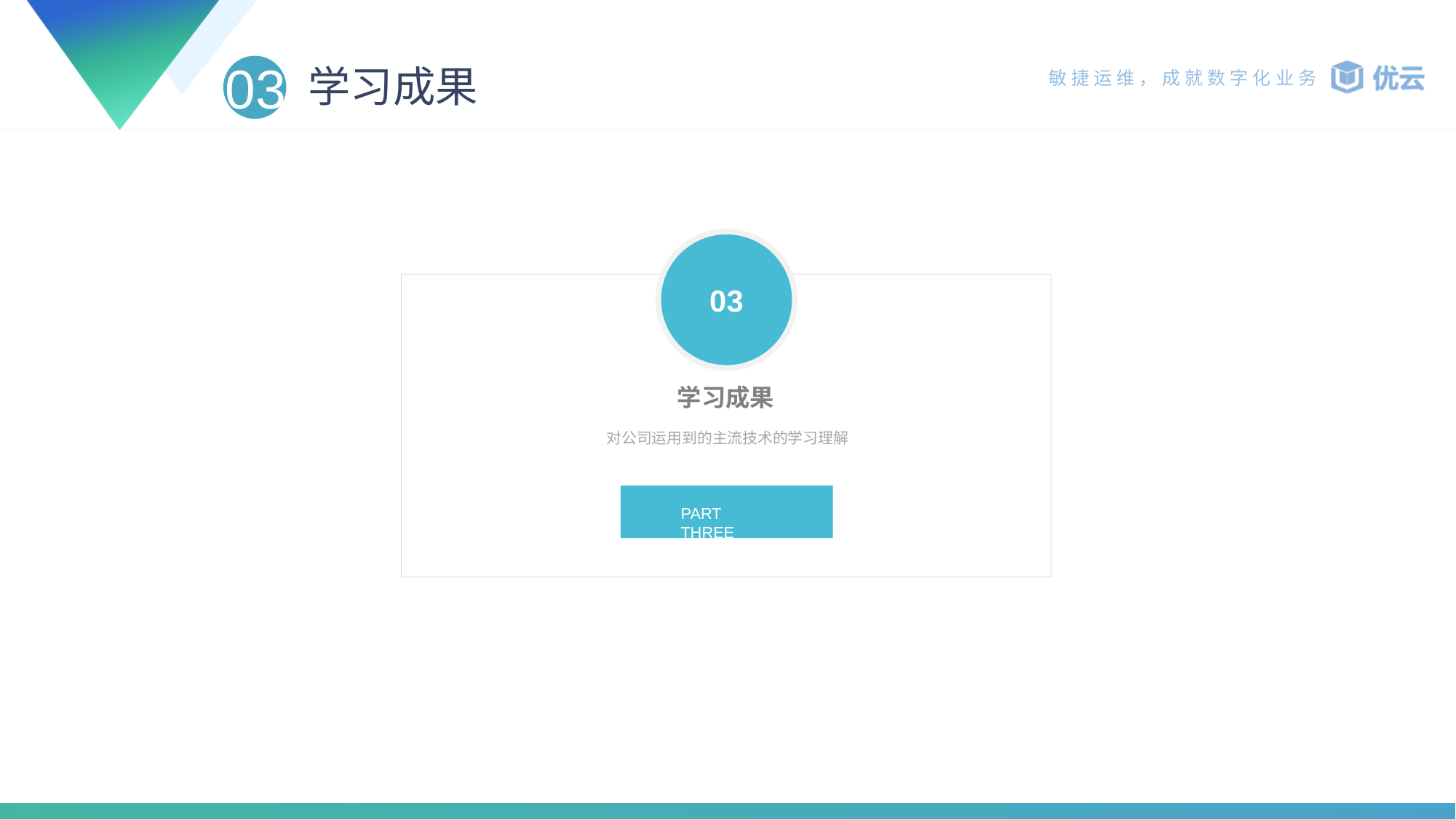

# 学习成果
03

03

学习成果
对公司运用到的主流技术的学习理解

PART THREE